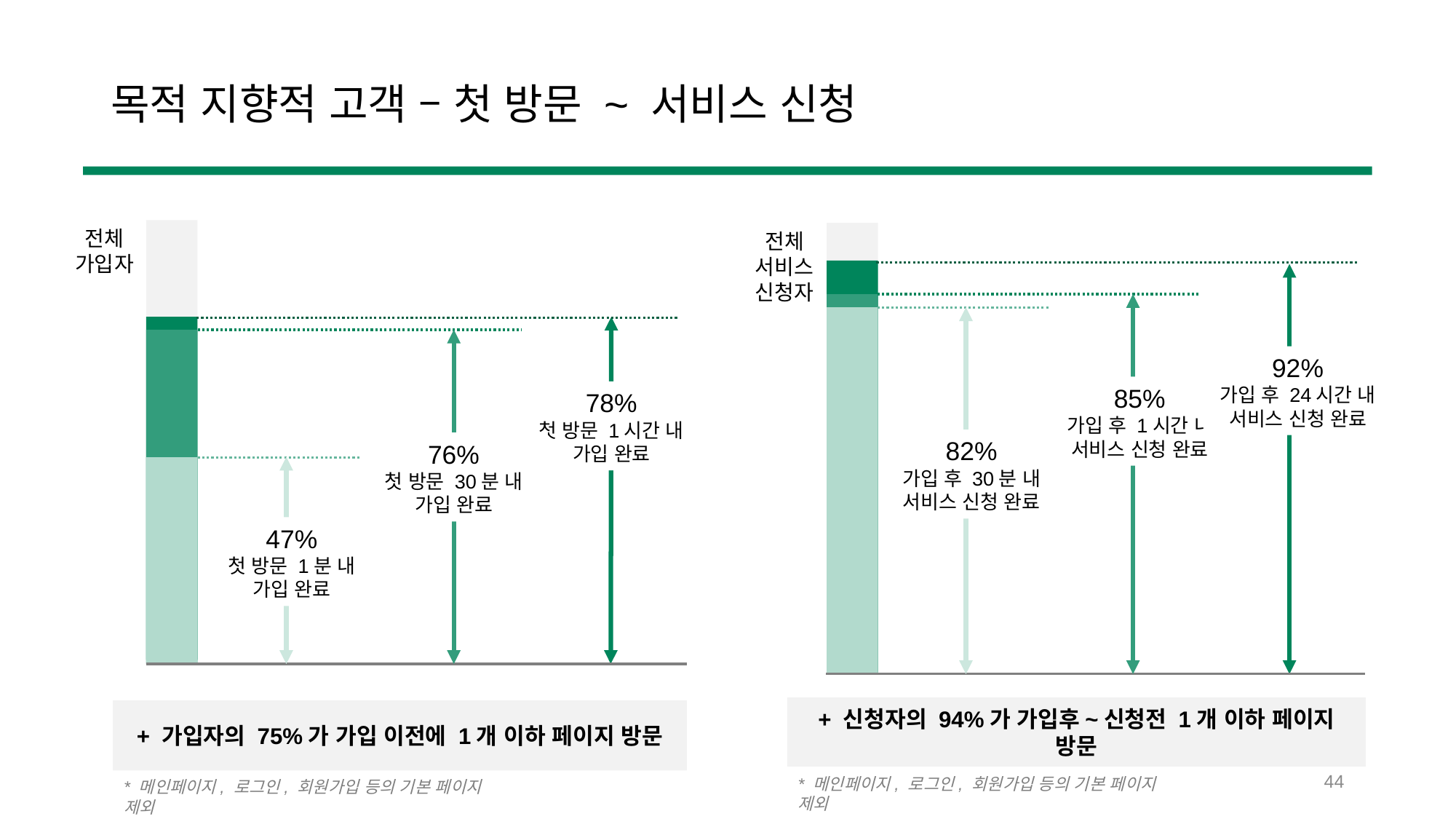

# 목적 지향적 고객 – 첫 방문 ~ 서비스 신청

전체
가입자

78%
첫 방문 1시간 내
가입 완료
76%
첫 방문 30분 내
가입 완료
47%
첫 방문 1분 내
가입 완료
전체
서비스 신청자

92%
가입 후 24시간 내
서비스 신청 완료
85%
가입 후 1시간 내
서비스 신청 완료
82%
가입 후 30분 내
서비스 신청 완료
+ 신청자의 94%가 가입후~신청전 1개 이하 페이지 방문
+ 가입자의 75%가 가입 이전에 1개 이하 페이지 방문
44
* 메인페이지, 로그인, 회원가입 등의 기본 페이지 제외
* 메인페이지, 로그인, 회원가입 등의 기본 페이지 제외